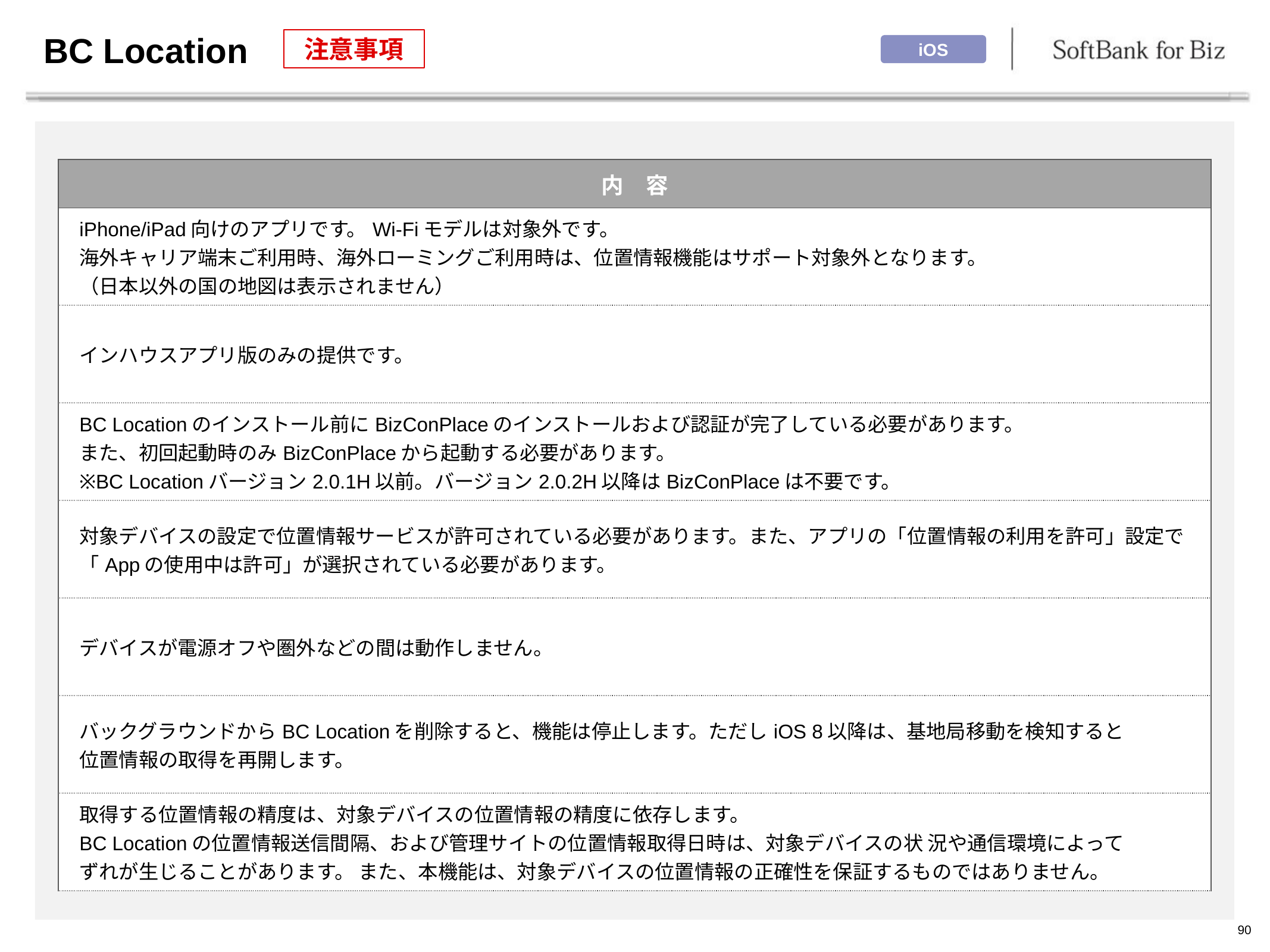

# BC Location
注意事項
iOS
| 内　容 |
| --- |
| iPhone/iPad向けのアプリです。Wi-Fiモデルは対象外です。 海外キャリア端末ご利用時、海外ローミングご利用時は、位置情報機能はサポート対象外となります。 （日本以外の国の地図は表示されません） |
| インハウスアプリ版のみの提供です。 |
| BC Locationのインストール前にBizConPlaceのインストールおよび認証が完了している必要があります。 また、初回起動時のみBizConPlaceから起動する必要があります。 ※BC Locationバージョン2.0.1H以前。バージョン2.0.2H以降はBizConPlaceは不要です。 |
| 対象デバイスの設定で位置情報サービスが許可されている必要があります。また、アプリの「位置情報の利用を許可」設定で 「Appの使用中は許可」が選択されている必要があります。 |
| デバイスが電源オフや圏外などの間は動作しません。 |
| バックグラウンドからBC Locationを削除すると、機能は停止します。ただしiOS 8以降は、基地局移動を検知すると 位置情報の取得を再開します。 |
| 取得する位置情報の精度は、対象デバイスの位置情報の精度に依存します。 BC Locationの位置情報送信間隔、および管理サイトの位置情報取得日時は、対象デバイスの状 況や通信環境によって ずれが生じることがあります。 また、本機能は、対象デバイスの位置情報の正確性を保証するものではありません。 |
90